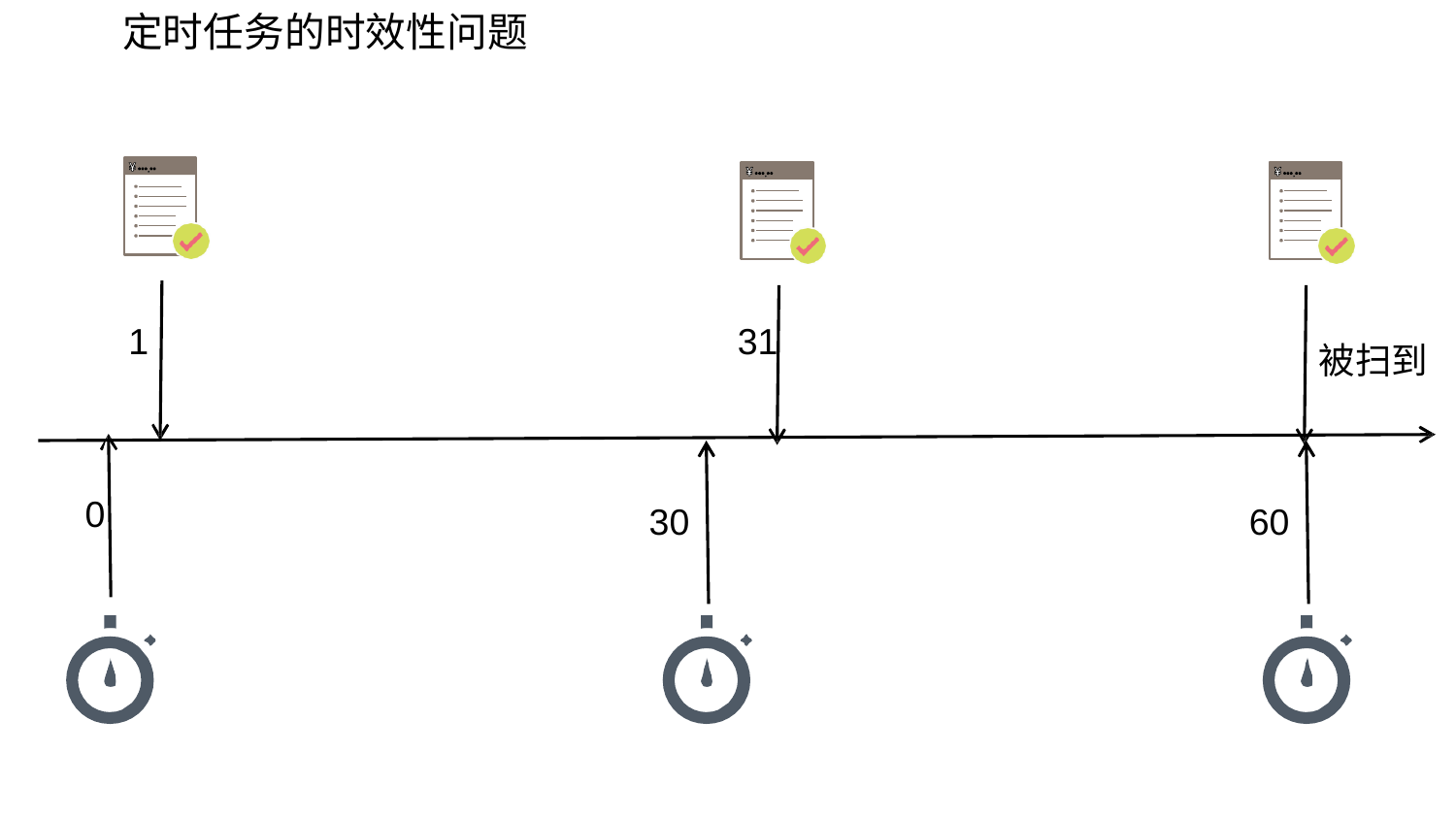

# 定时任务的时效性问题

1
31
被扫到

0
30
60